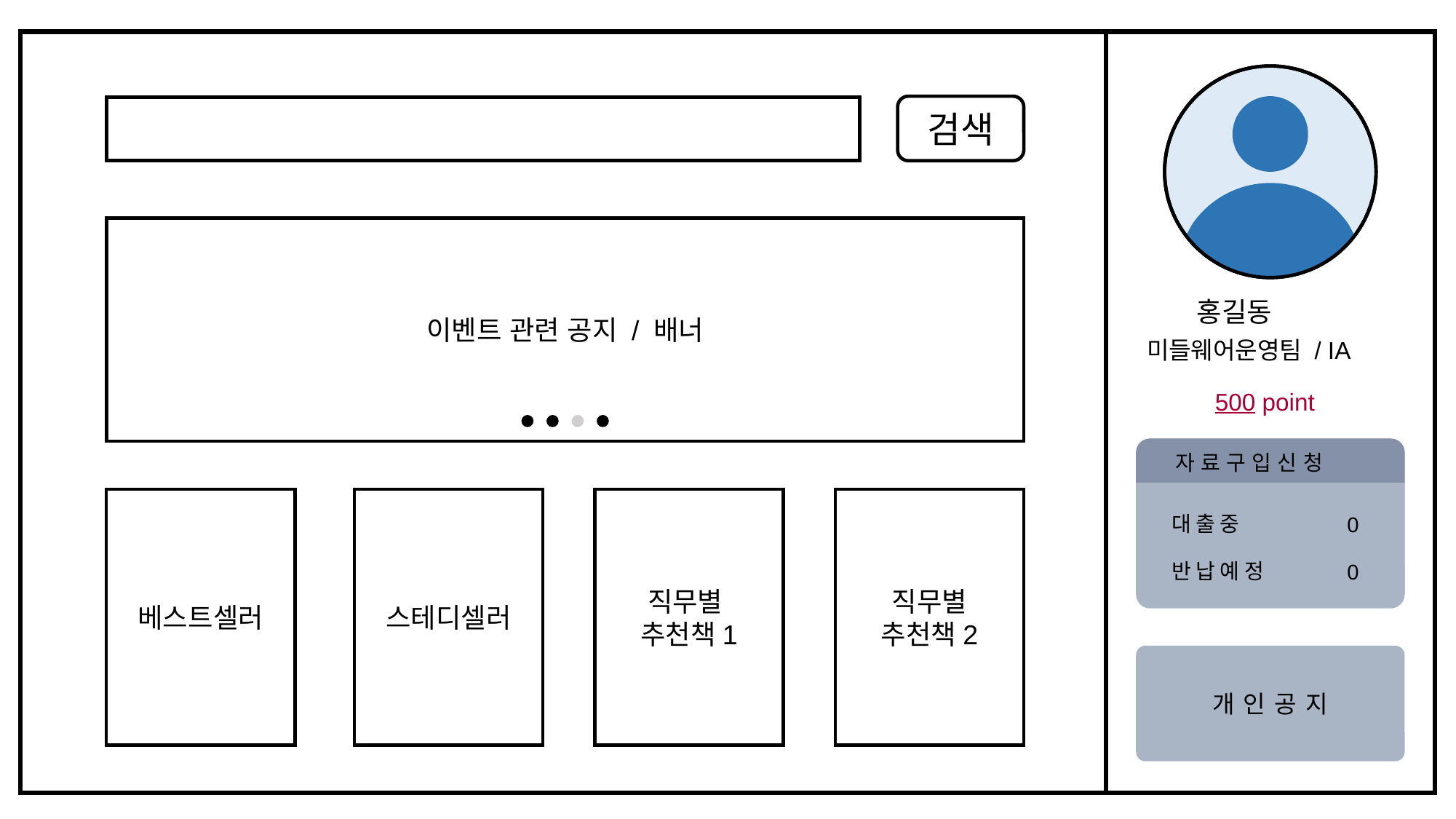

검색

이벤트 관련 공지 / 배너
홍길동
미들웨어운영팀 / IA
500 point

자 료 구 입 신 청
베스트셀러
스테디셀러
직무별
추천책1
직무별
추천책2
대출중
0
반납예정
0
개인공지